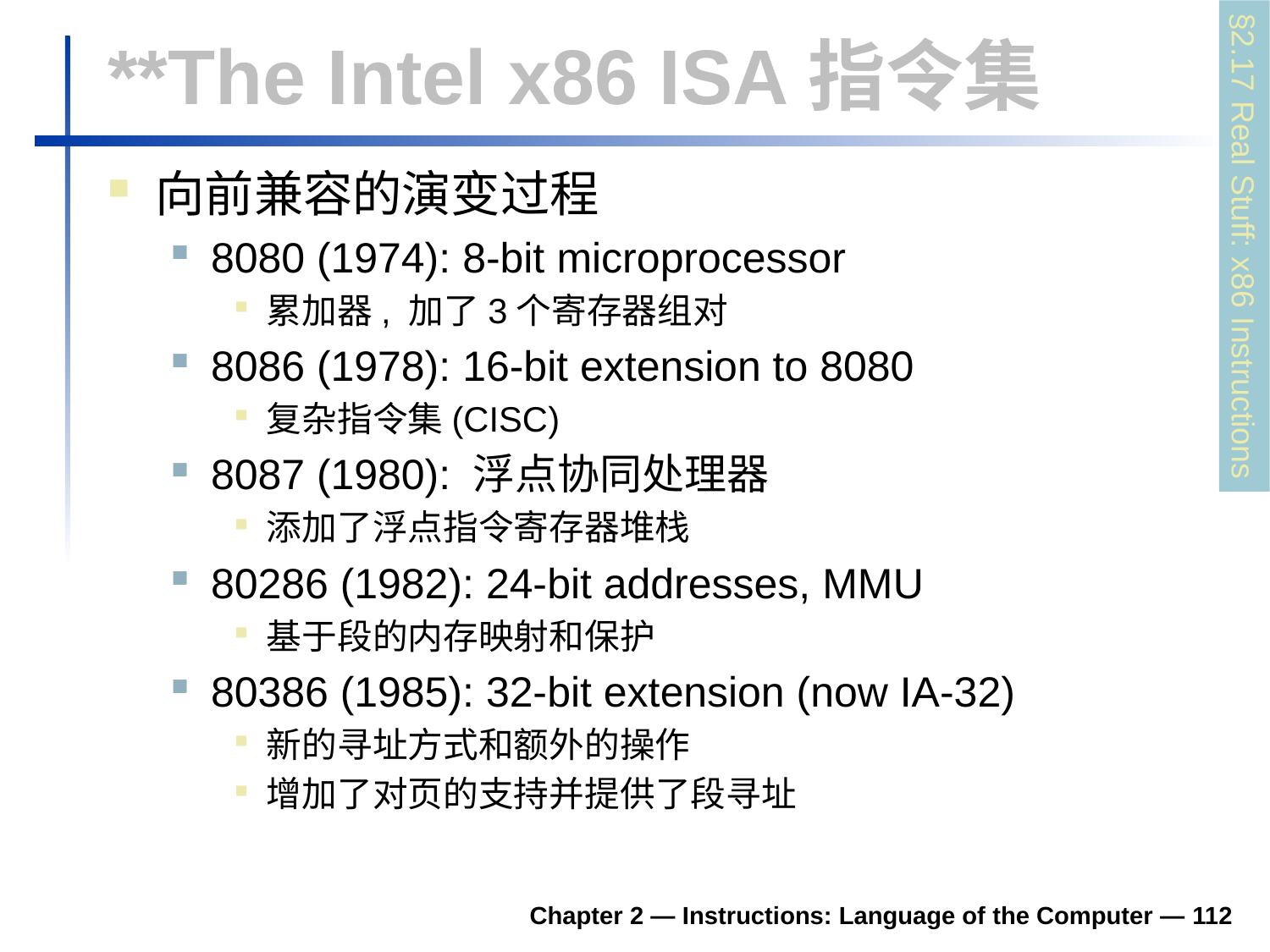

# **The Intel x86 ISA指令集
向前兼容的演变过程
8080 (1974): 8-bit microprocessor
累加器, 加了3个寄存器组对
8086 (1978): 16-bit extension to 8080
复杂指令集(CISC)
8087 (1980): 浮点协同处理器
添加了浮点指令寄存器堆栈
80286 (1982): 24-bit addresses, MMU
基于段的内存映射和保护
80386 (1985): 32-bit extension (now IA-32)
新的寻址方式和额外的操作
增加了对页的支持并提供了段寻址
§2.17 Real Stuff: x86 Instructions
Chapter 2 — Instructions: Language of the Computer — 112